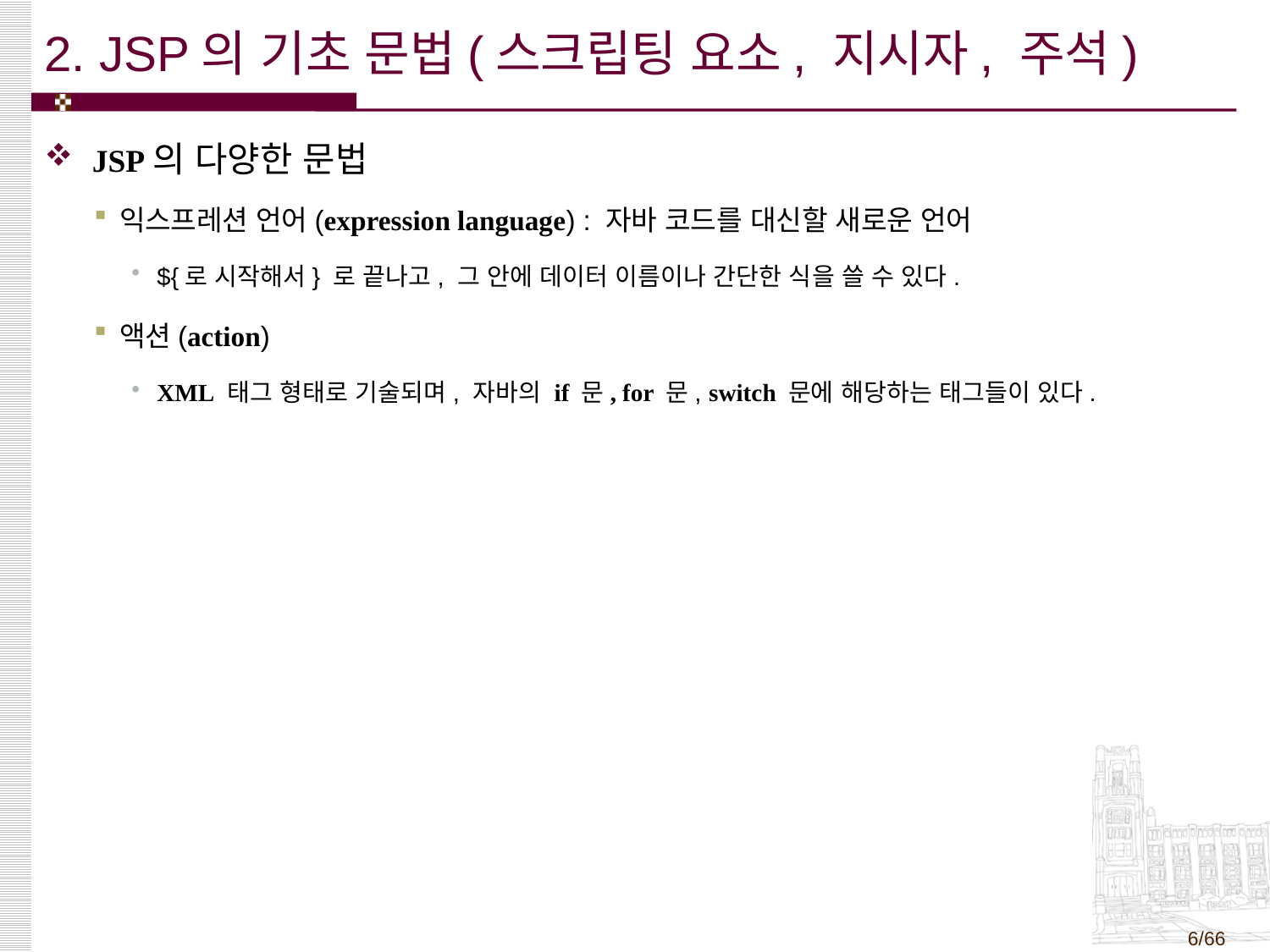

# 2. JSP의 기초 문법(스크립팅 요소, 지시자, 주석)
JSP의 다양한 문법
익스프레션 언어(expression language) : 자바 코드를 대신할 새로운 언어
${로 시작해서} 로 끝나고, 그 안에 데이터 이름이나 간단한 식을 쓸 수 있다.
액션(action)
XML 태그 형태로 기술되며, 자바의 if 문, for 문, switch 문에 해당하는 태그들이 있다.